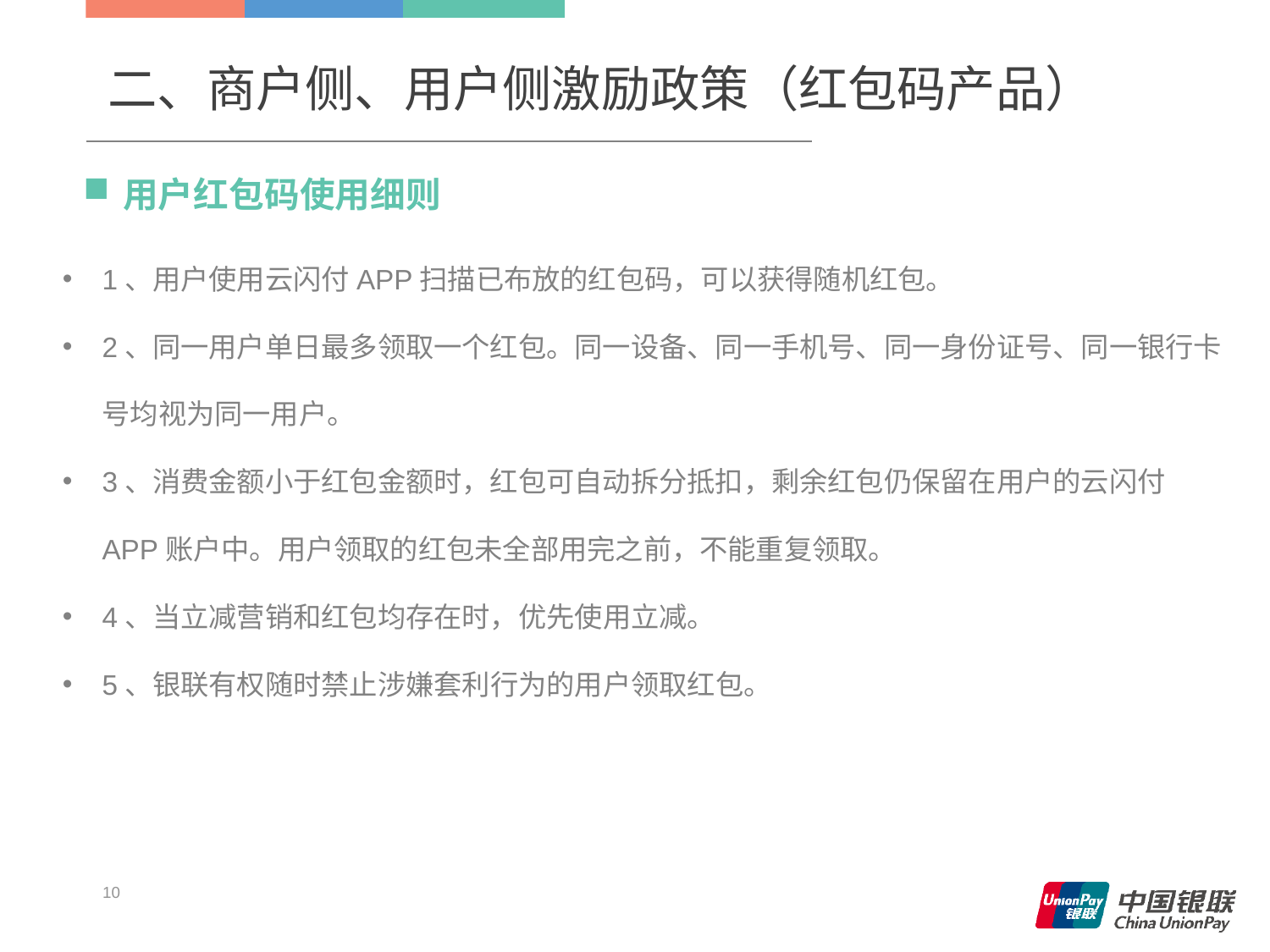

二、商户侧、用户侧激励政策（红包码产品）
用户红包码使用细则
1、用户使用云闪付APP扫描已布放的红包码，可以获得随机红包。
2、同一用户单日最多领取一个红包。同一设备、同一手机号、同一身份证号、同一银行卡号均视为同一用户。
3、消费金额小于红包金额时，红包可自动拆分抵扣，剩余红包仍保留在用户的云闪付APP账户中。用户领取的红包未全部用完之前，不能重复领取。
4、当立减营销和红包均存在时，优先使用立减。
5、银联有权随时禁止涉嫌套利行为的用户领取红包。
10